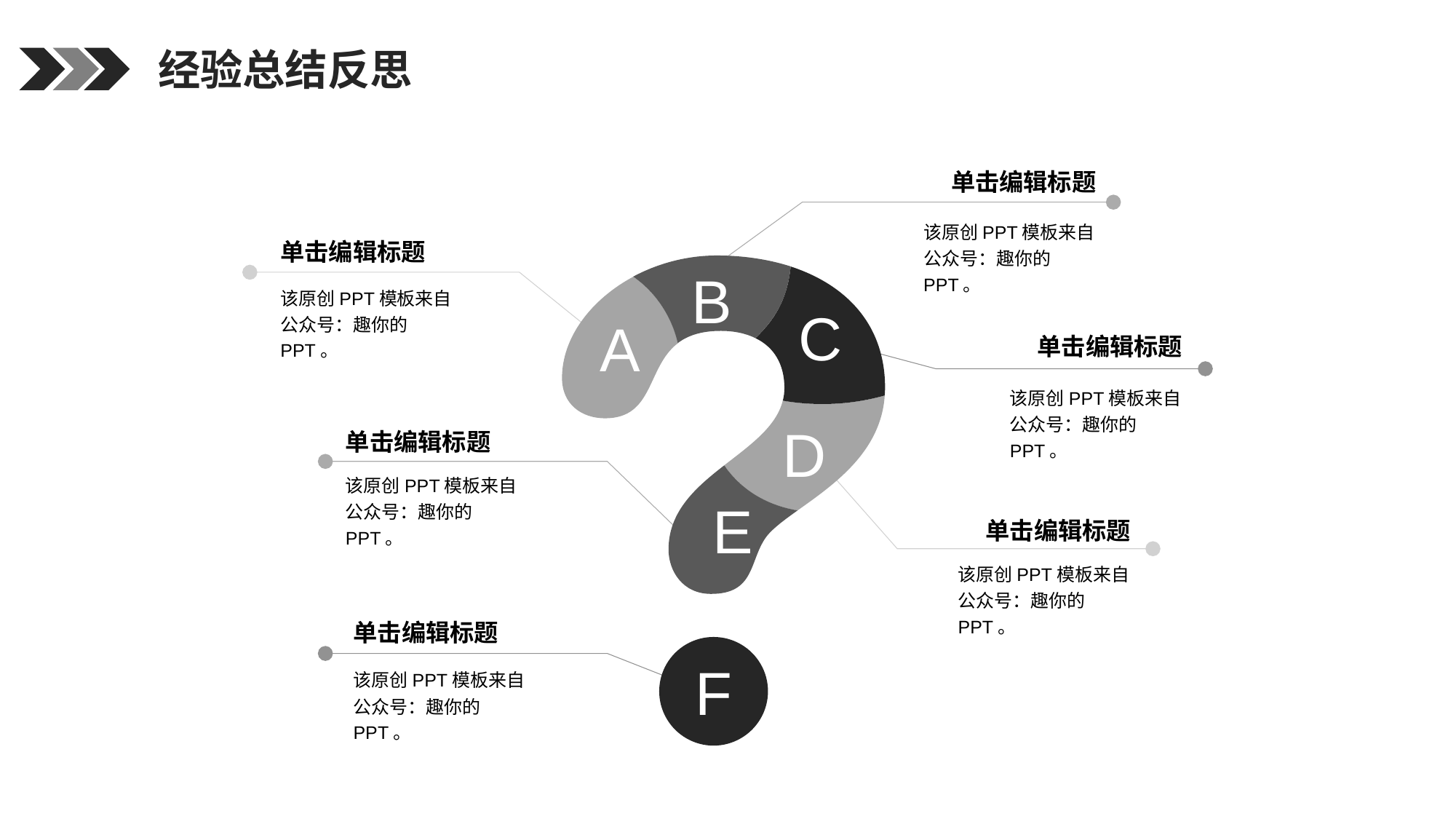

经验总结反思

单击编辑标题

该原创PPT模板来自公众号：趣你的PPT。
单击编辑标题
B
C

A
该原创PPT模板来自公众号：趣你的PPT。
单击编辑标题

该原创PPT模板来自公众号：趣你的PPT。
D
单击编辑标题

E
该原创PPT模板来自公众号：趣你的PPT。

单击编辑标题
该原创PPT模板来自公众号：趣你的PPT。
单击编辑标题
F

该原创PPT模板来自公众号：趣你的PPT。